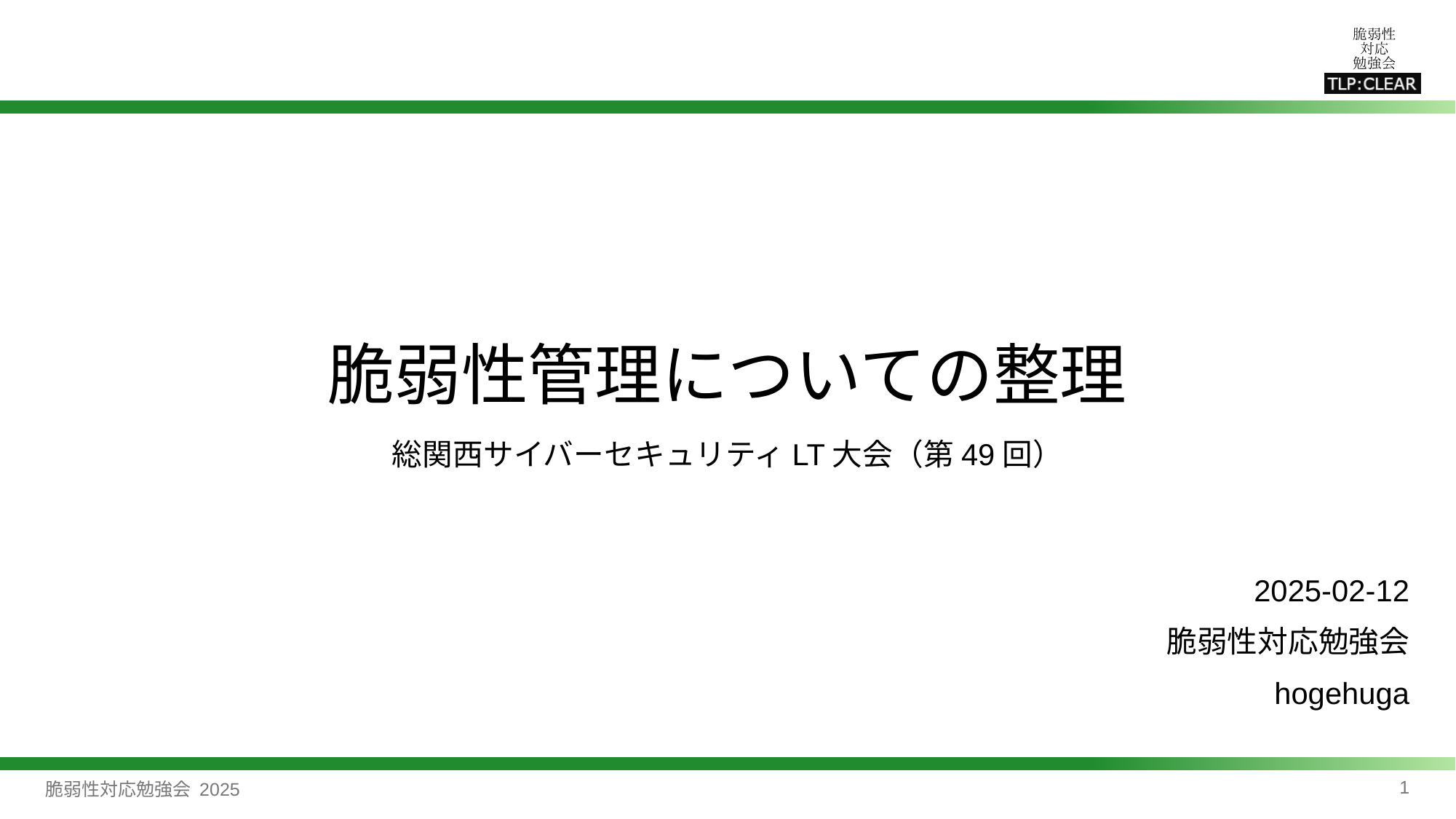

# 脆弱性管理についての整理
総関西サイバーセキュリティLT大会（第49回）
2025-02-12
脆弱性対応勉強会
hogehuga
1
脆弱性対応勉強会 2025